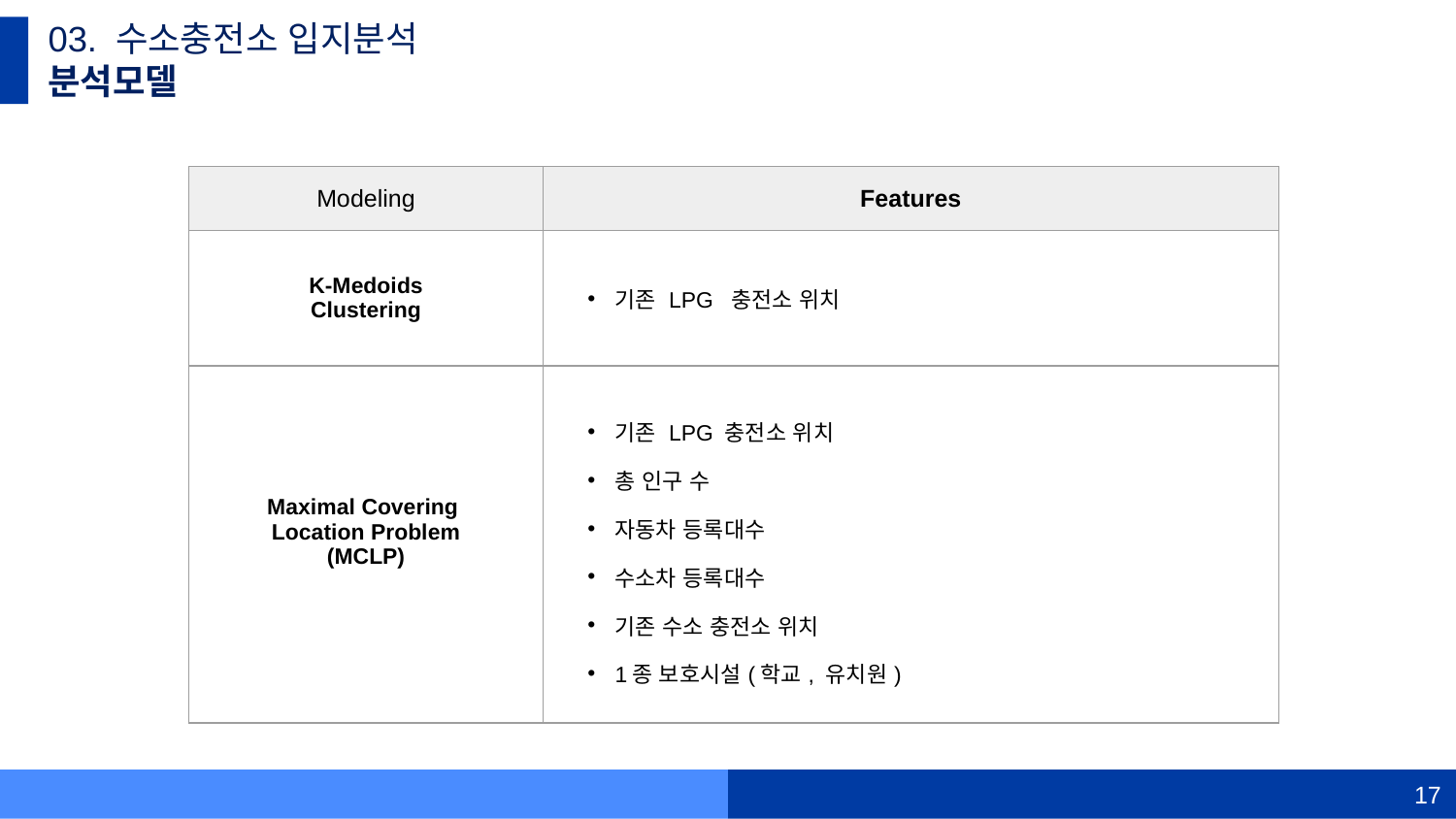

03. 수소충전소 입지분석
분석모델
| Modeling | Features |
| --- | --- |
| K-Medoids Clustering | 기존 LPG 충전소 위치 |
| Maximal Covering Location Problem (MCLP) | 기존 LPG 충전소 위치 총 인구 수 자동차 등록대수 수소차 등록대수 기존 수소 충전소 위치 1종 보호시설(학교, 유치원) |
17